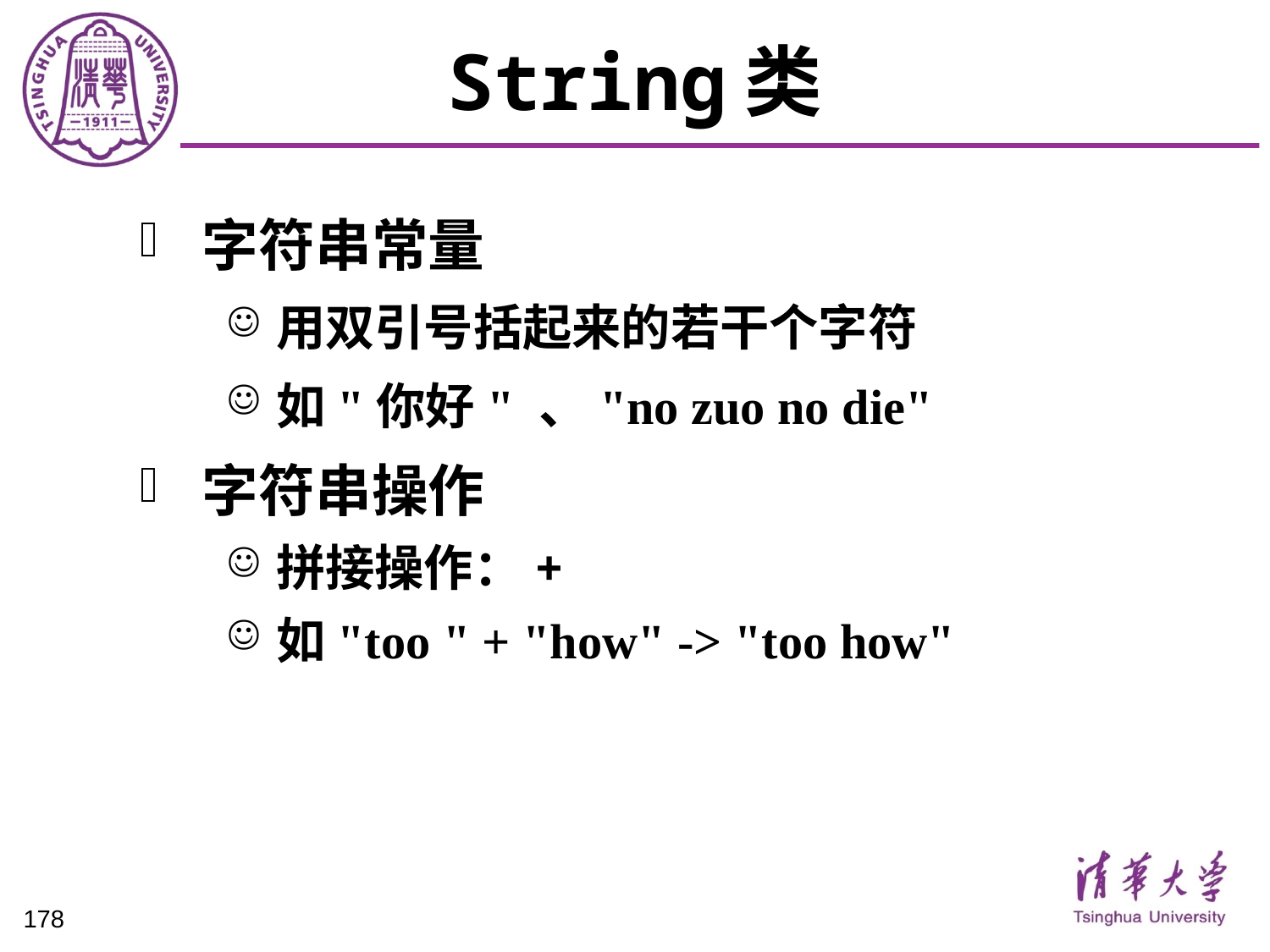

# String类
字符串常量
用双引号括起来的若干个字符
如"你好" 、"no zuo no die"
字符串操作
拼接操作：+
如"too " + "how" -> "too how"
178